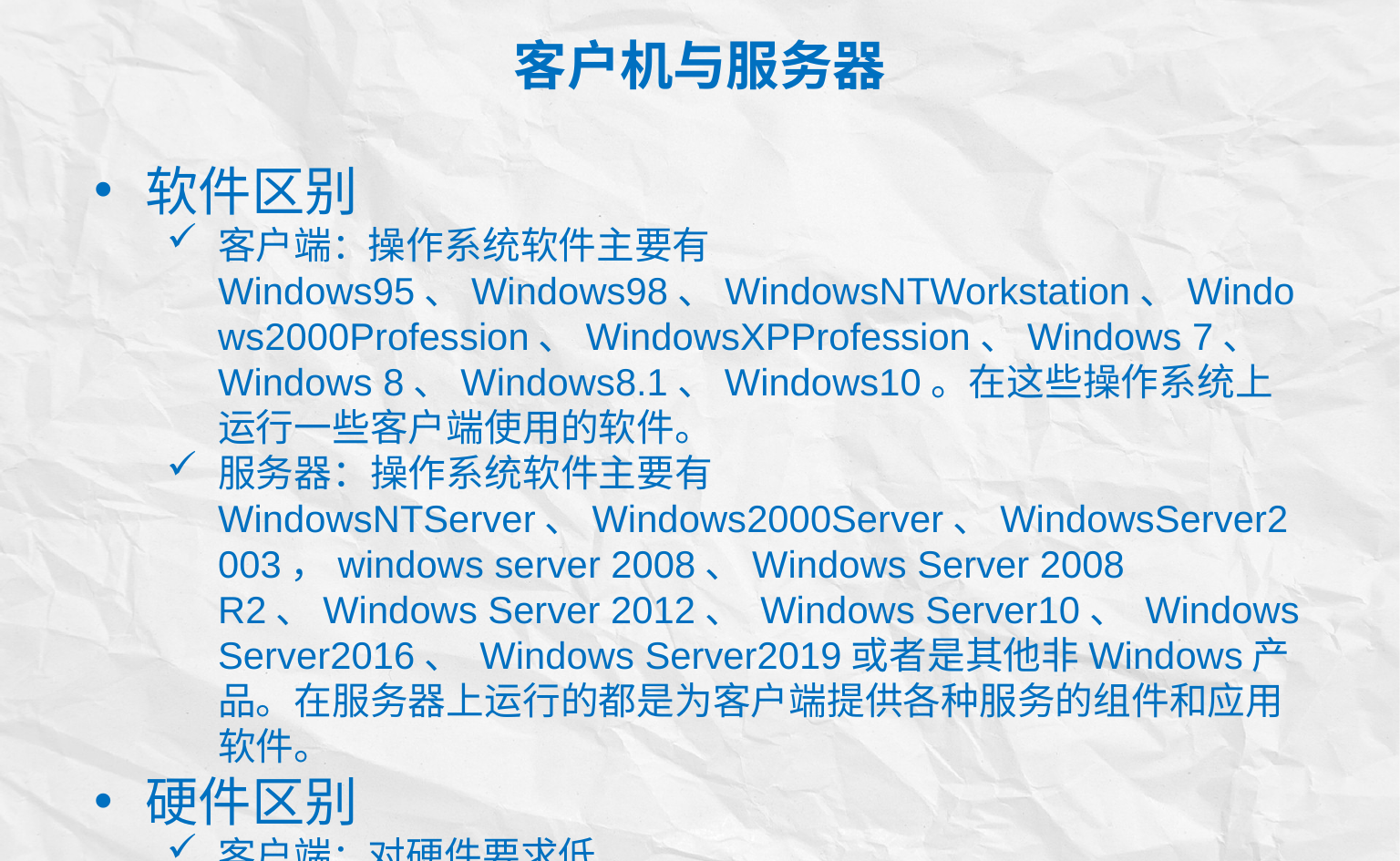

客户机与服务器
软件区别
客户端：操作系统软件主要有Windows95、Windows98、WindowsNTWorkstation、Windows2000Profession、WindowsXPProfession、Windows 7、Windows 8、Windows8.1、Windows10。在这些操作系统上运行一些客户端使用的软件。
服务器：操作系统软件主要有WindowsNTServer、Windows2000Server、WindowsServer2003，windows server 2008、Windows Server 2008 R2、Windows Server 2012、 Windows Server10、 Windows Server2016、 Windows Server2019或者是其他非Windows产品。在服务器上运行的都是为客户端提供各种服务的组件和应用软件。
硬件区别
客户端：对硬件要求低
服务器：对硬件要求高

8